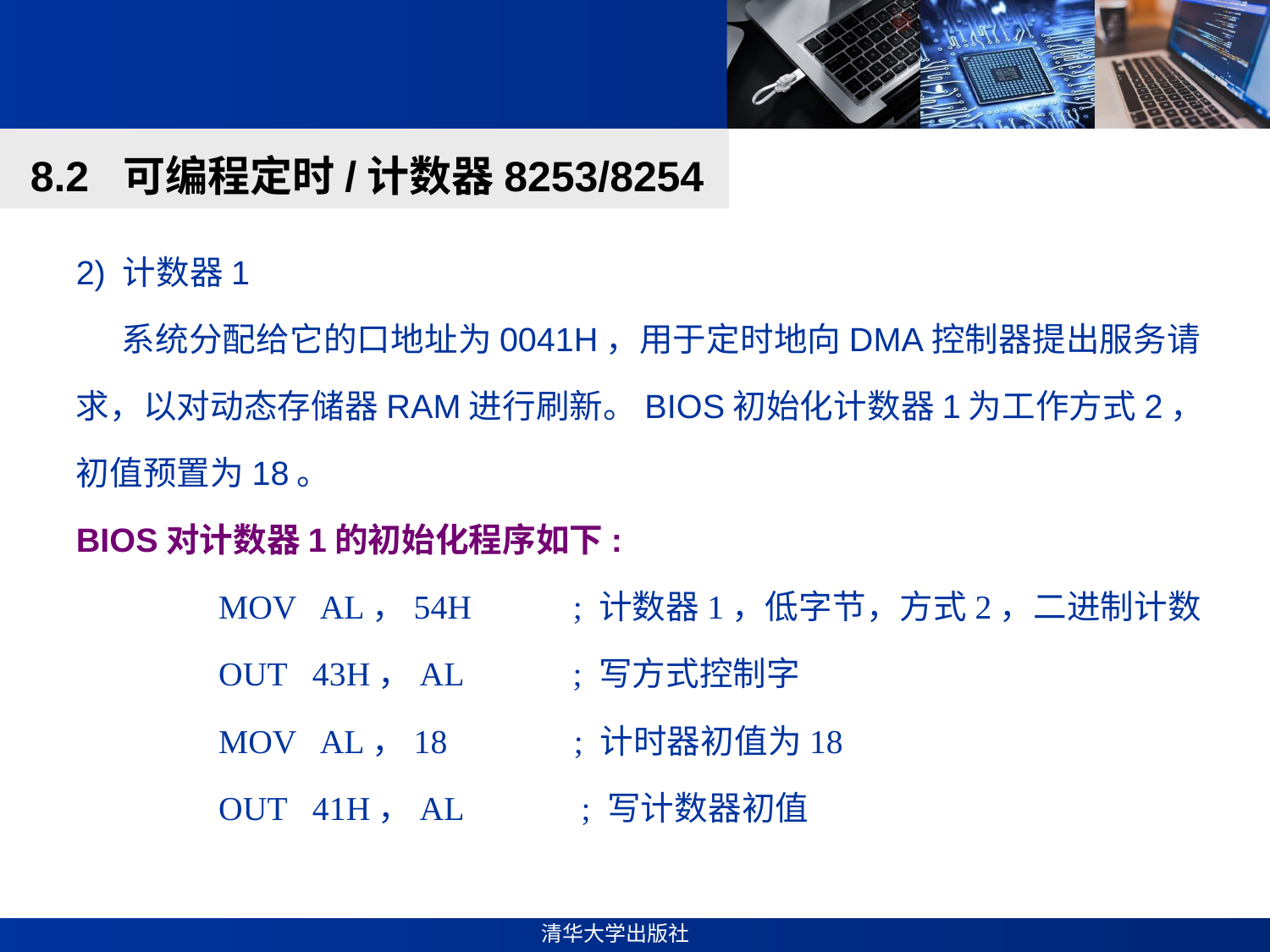

#
8.2  可编程定时/计数器8253/8254
2) 计数器1
     系统分配给它的口地址为0041H，用于定时地向DMA控制器提出服务请求，以对动态存储器RAM进行刷新。BIOS初始化计数器1为工作方式2，初值预置为18。
BIOS对计数器1的初始化程序如下:
MOV   AL，54H            ; 计数器1，低字节，方式2，二进制计数
OUT   43H，AL             ; 写方式控制字
MOV   AL，18               ; 计时器初值为18
OUT   41H，AL              ; 写计数器初值